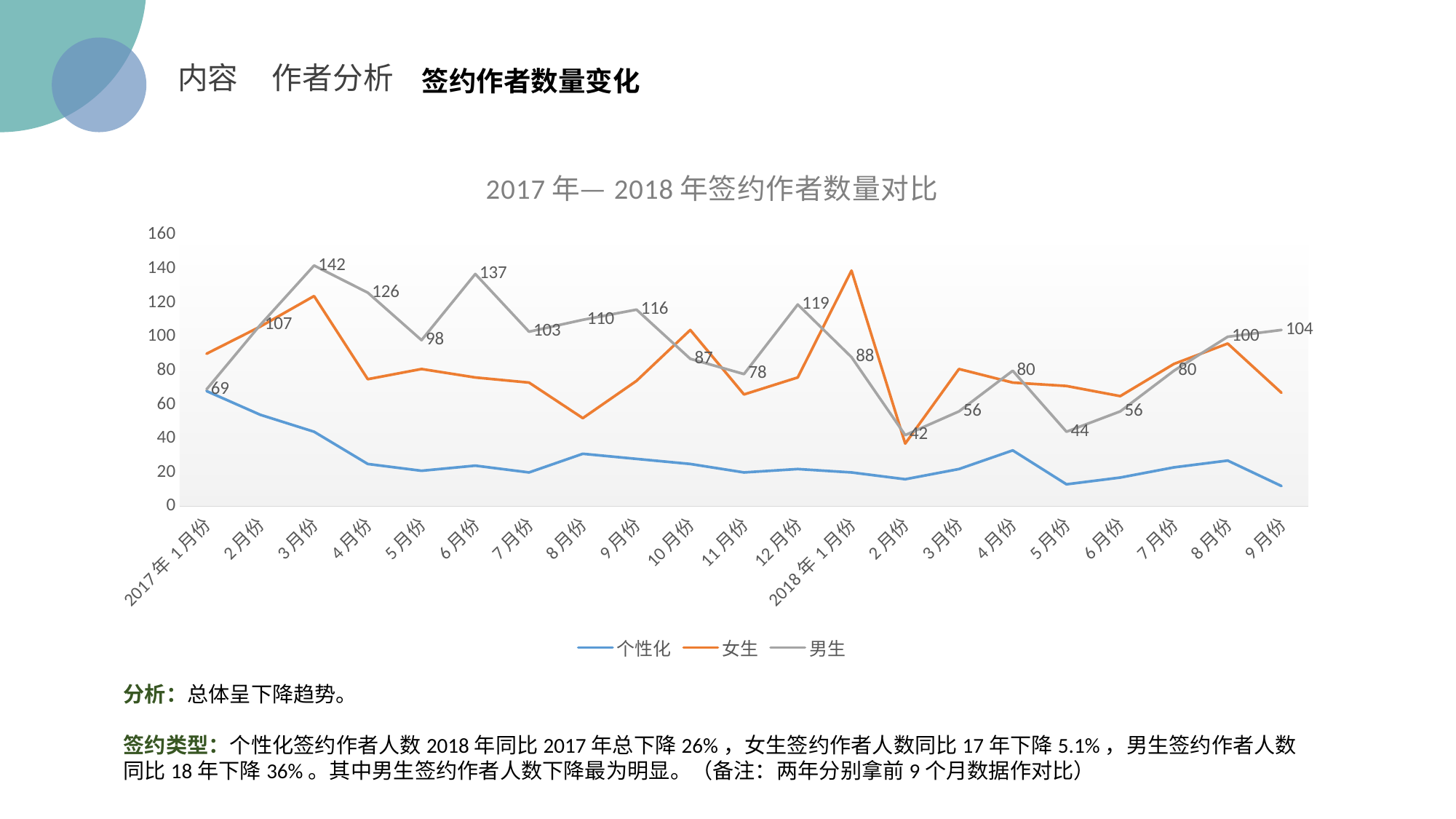

内容     作者分析
签约作者数量变化

### Chart: 2017年—2018年签约作者数量对比

| Category | 个性化 | 女生 | 男生 |
|---|---|---|---|
| 2017年1月份 | 68.0 | 90.0 | 69.0 |
| 2月份 | 54.0 | 106.0 | 107.0 |
| 3月份 | 44.0 | 124.0 | 142.0 |
| 4月份 | 25.0 | 75.0 | 126.0 |
| 5月份 | 21.0 | 81.0 | 98.0 |
| 6月份 | 24.0 | 76.0 | 137.0 |
| 7月份 | 20.0 | 73.0 | 103.0 |
| 8月份 | 31.0 | 52.0 | 110.0 |
| 9月份 | 28.0 | 74.0 | 116.0 |
| 10月份 | 25.0 | 104.0 | 87.0 |
| 11月份 | 20.0 | 66.0 | 78.0 |
| 12月份 | 22.0 | 76.0 | 119.0 |
| 2018年1月份 | 20.0 | 139.0 | 88.0 |
| 2月份 | 16.0 | 37.0 | 42.0 |
| 3月份 | 22.0 | 81.0 | 56.0 |
| 4月份 | 33.0 | 73.0 | 80.0 |
| 5月份 | 13.0 | 71.0 | 44.0 |
| 6月份 | 17.0 | 65.0 | 56.0 |
| 7月份 | 23.0 | 84.0 | 80.0 |
| 8月份 | 27.0 | 96.0 | 100.0 |
| 9月份 | 12.0 | 67.0 | 104.0 |
分析：总体呈下降趋势。

签约类型：个性化签约作者人数2018年同比2017年总下降26%，女生签约作者人数同比17年下降5.1%，男生签约作者人数同比18年下降36%。其中男生签约作者人数下降最为明显。（备注：两年分别拿前9个月数据作对比）